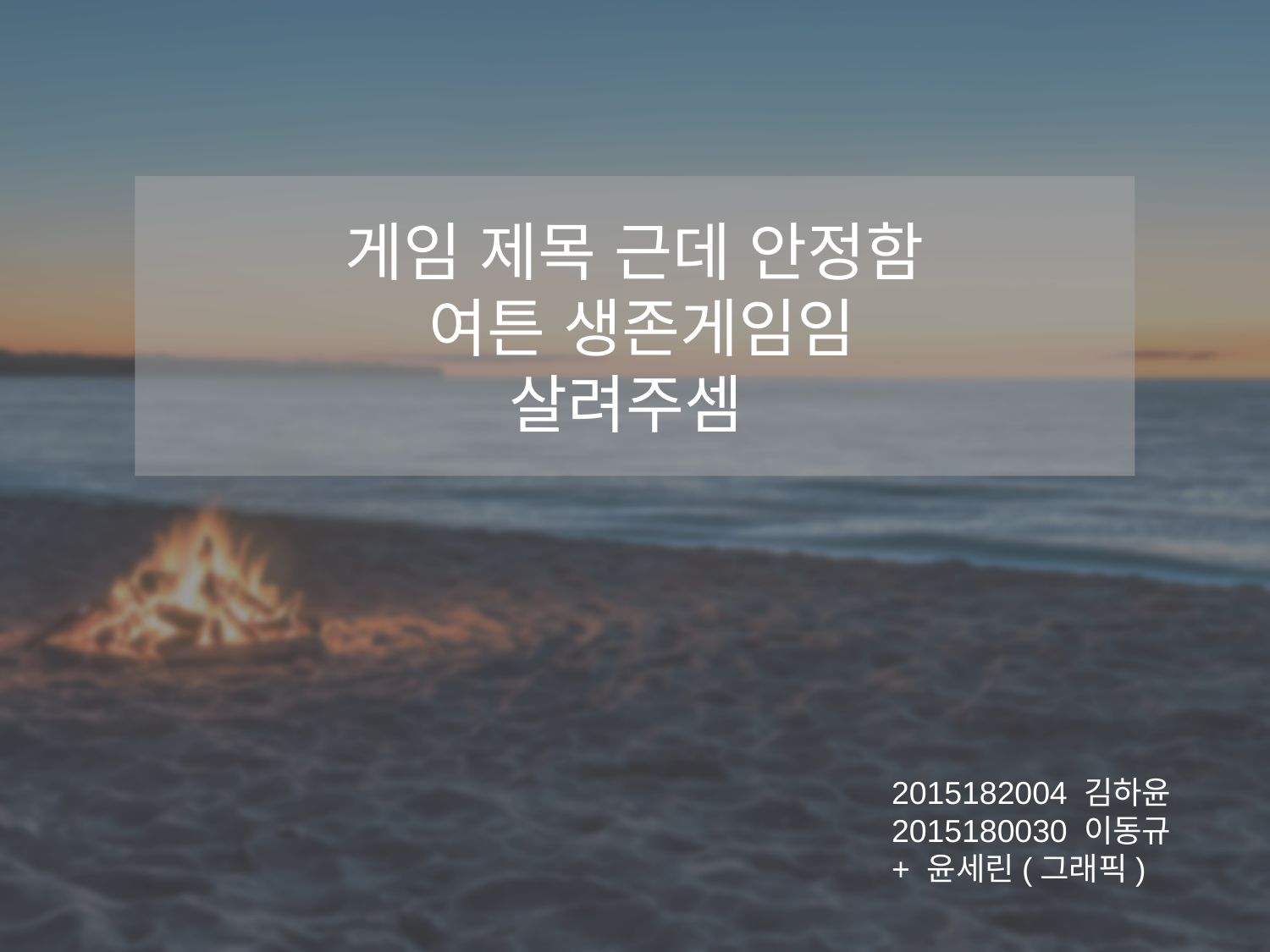

게임 제목 근데 안정함
 여튼 생존게임임
살려주셈
2015182004 김하윤
2015180030 이동규
+ 윤세린(그래픽)